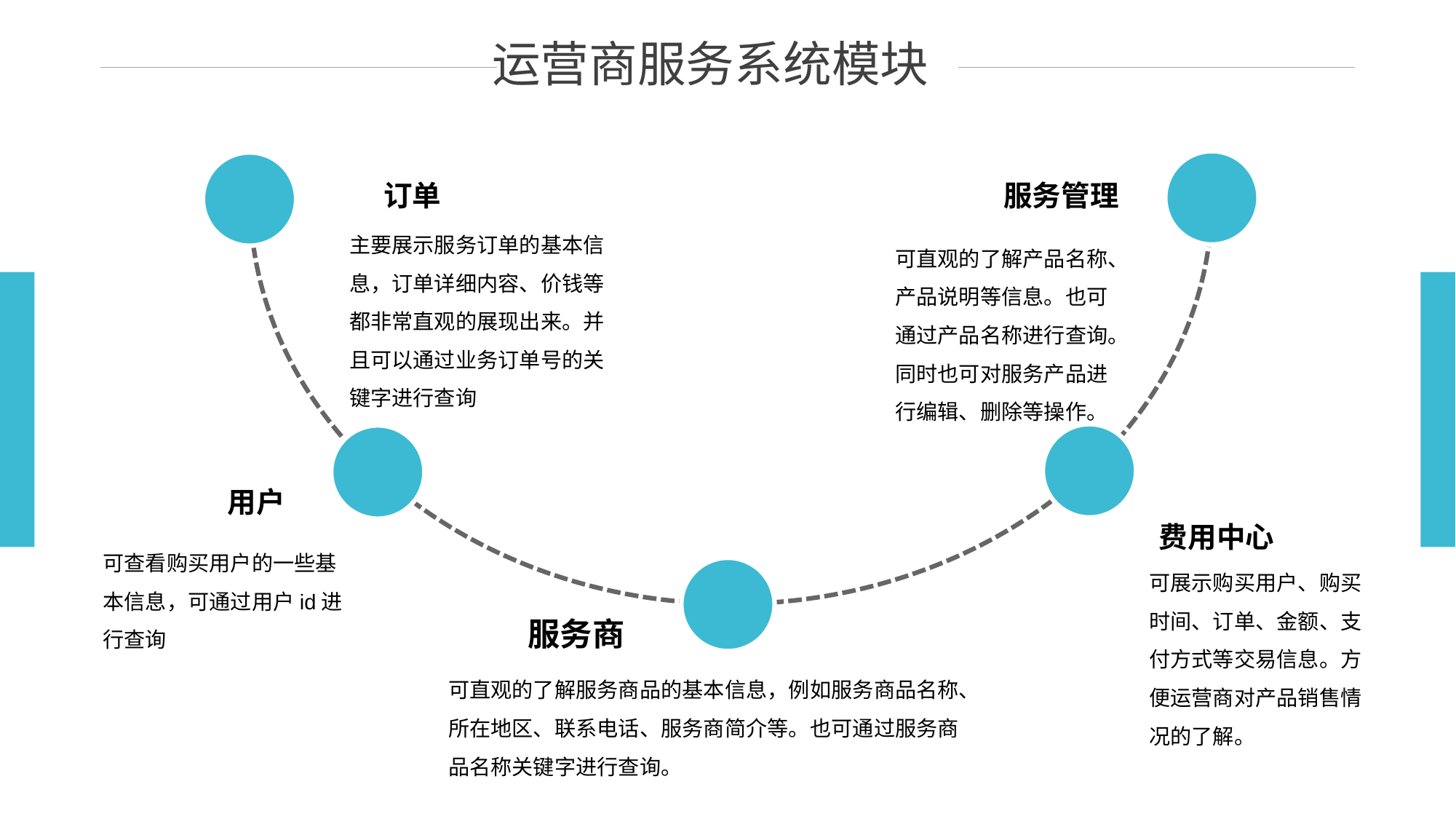

运营商服务系统模块
服务管理
可直观的了解产品名称、产品说明等信息。也可通过产品名称进行查询。同时也可对服务产品进行编辑、删除等操作。
订单
主要展示服务订单的基本信息，订单详细内容、价钱等都非常直观的展现出来。并且可以通过业务订单号的关键字进行查询
用户
可查看购买用户的一些基本信息，可通过用户id进行查询
费用中心
可展示购买用户、购买时间、订单、金额、支付方式等交易信息。方便运营商对产品销售情况的了解。
服务商
可直观的了解服务商品的基本信息，例如服务商品名称、所在地区、联系电话、服务商简介等。也可通过服务商品名称关键字进行查询。